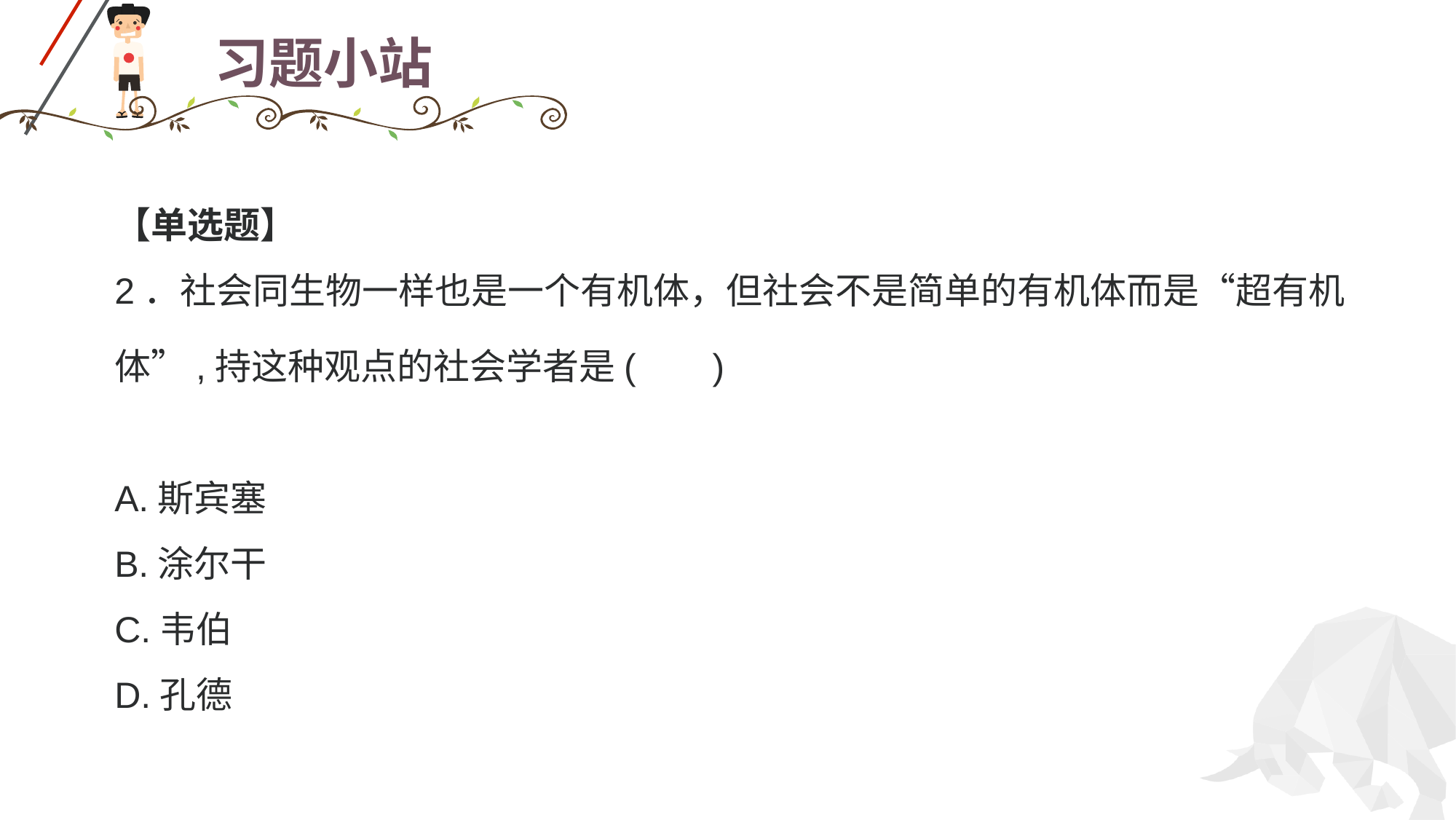

# 习题小站

【单选题】
2．社会同生物一样也是一个有机体，但社会不是简单的有机体而是“超有机体”,持这种观点的社会学者是(       )

A.斯宾塞
B.涂尔干
C.韦伯
D.孔德